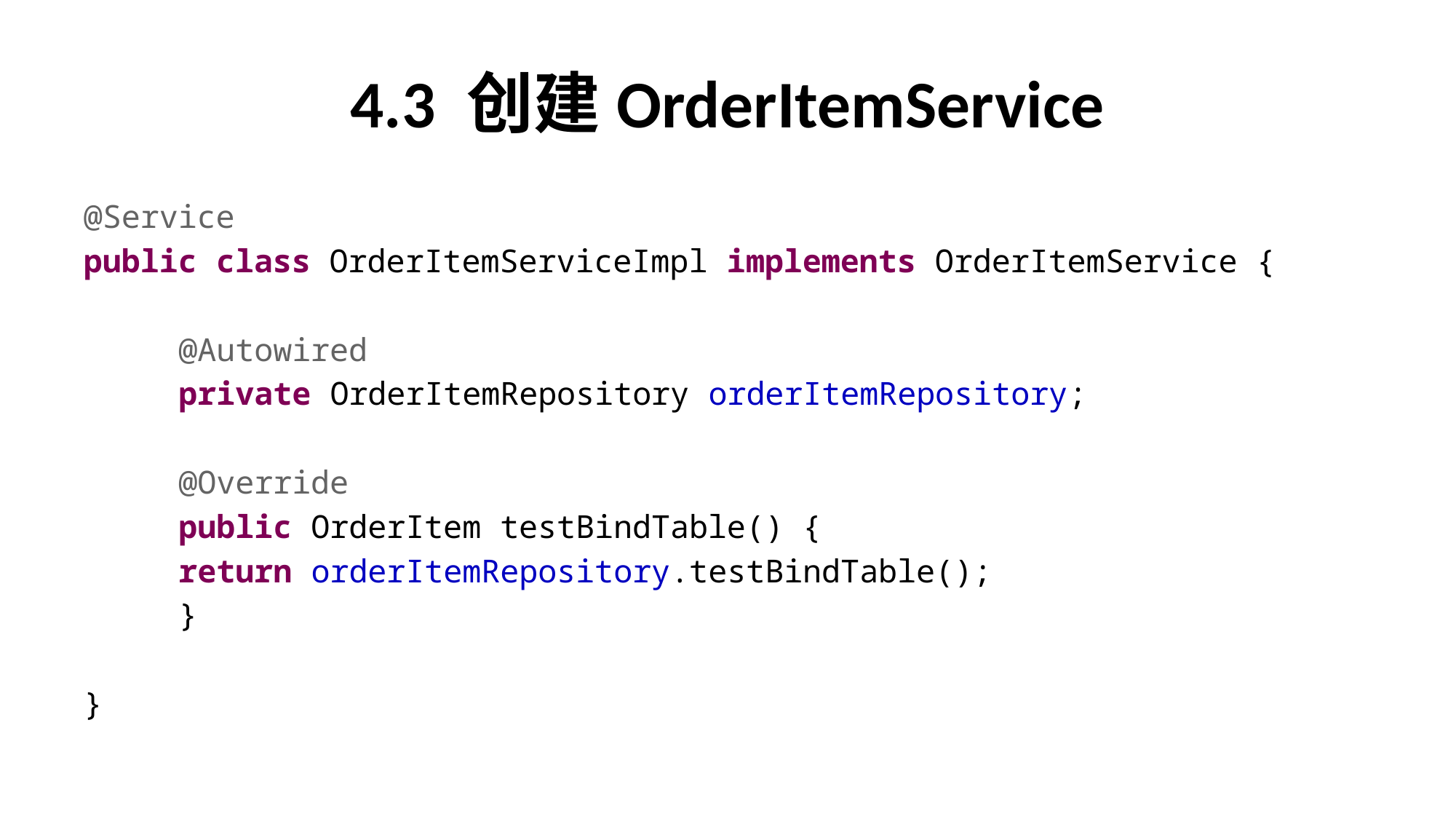

# 4.3 创建OrderItemService
@Service
public class OrderItemServiceImpl implements OrderItemService {

	@Autowired
	private OrderItemRepository orderItemRepository;

	@Override
	public OrderItem testBindTable() {
		return orderItemRepository.testBindTable();
	}

}